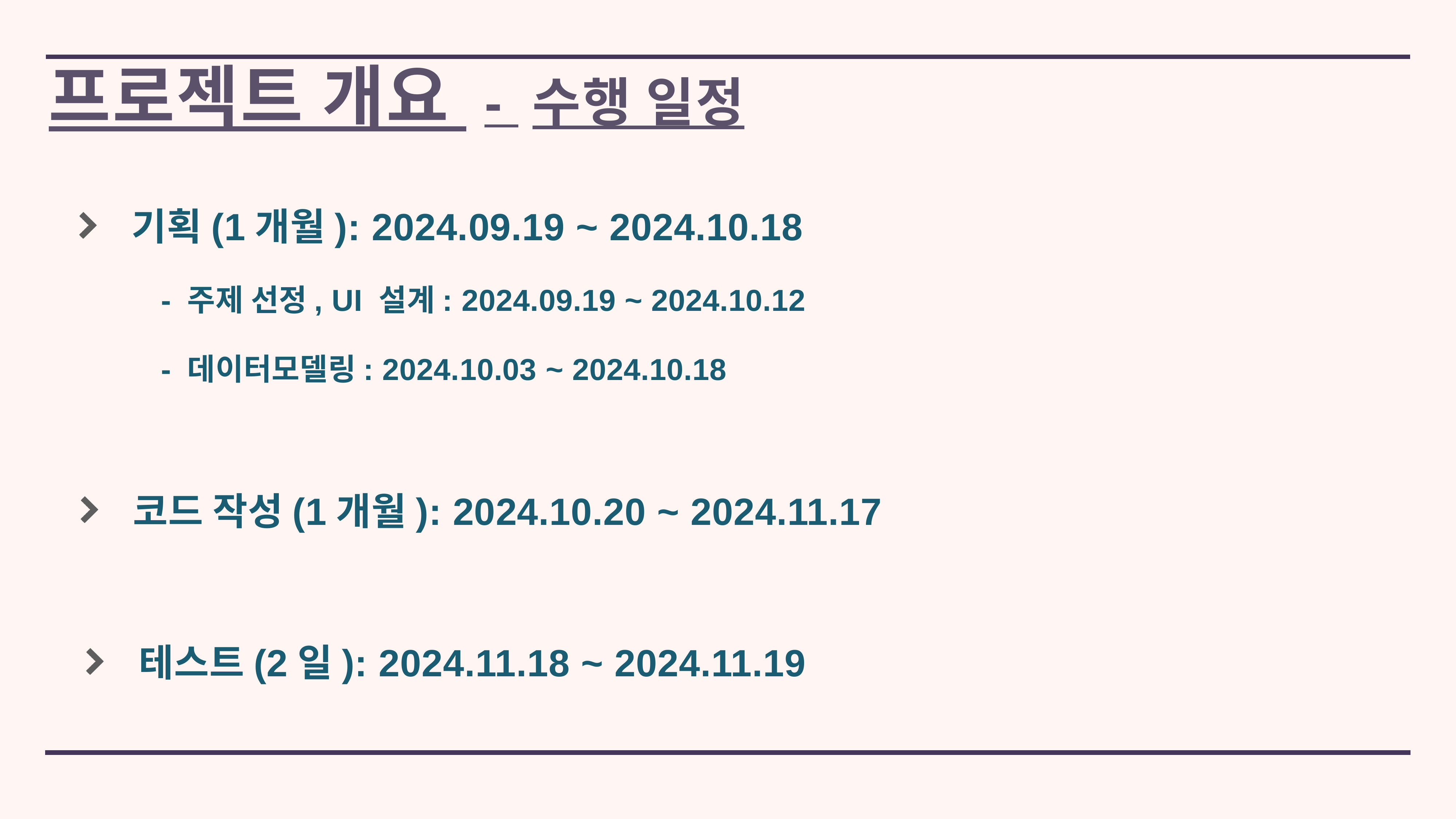

# 프로젝트 개요 - 수행 일정
기획(1개월): 2024.09.19 ~ 2024.10.18
- 주제 선정, UI 설계: 2024.09.19 ~ 2024.10.12
- 데이터모델링: 2024.10.03 ~ 2024.10.18
코드 작성(1개월): 2024.10.20 ~ 2024.11.17
테스트(2일): 2024.11.18 ~ 2024.11.19